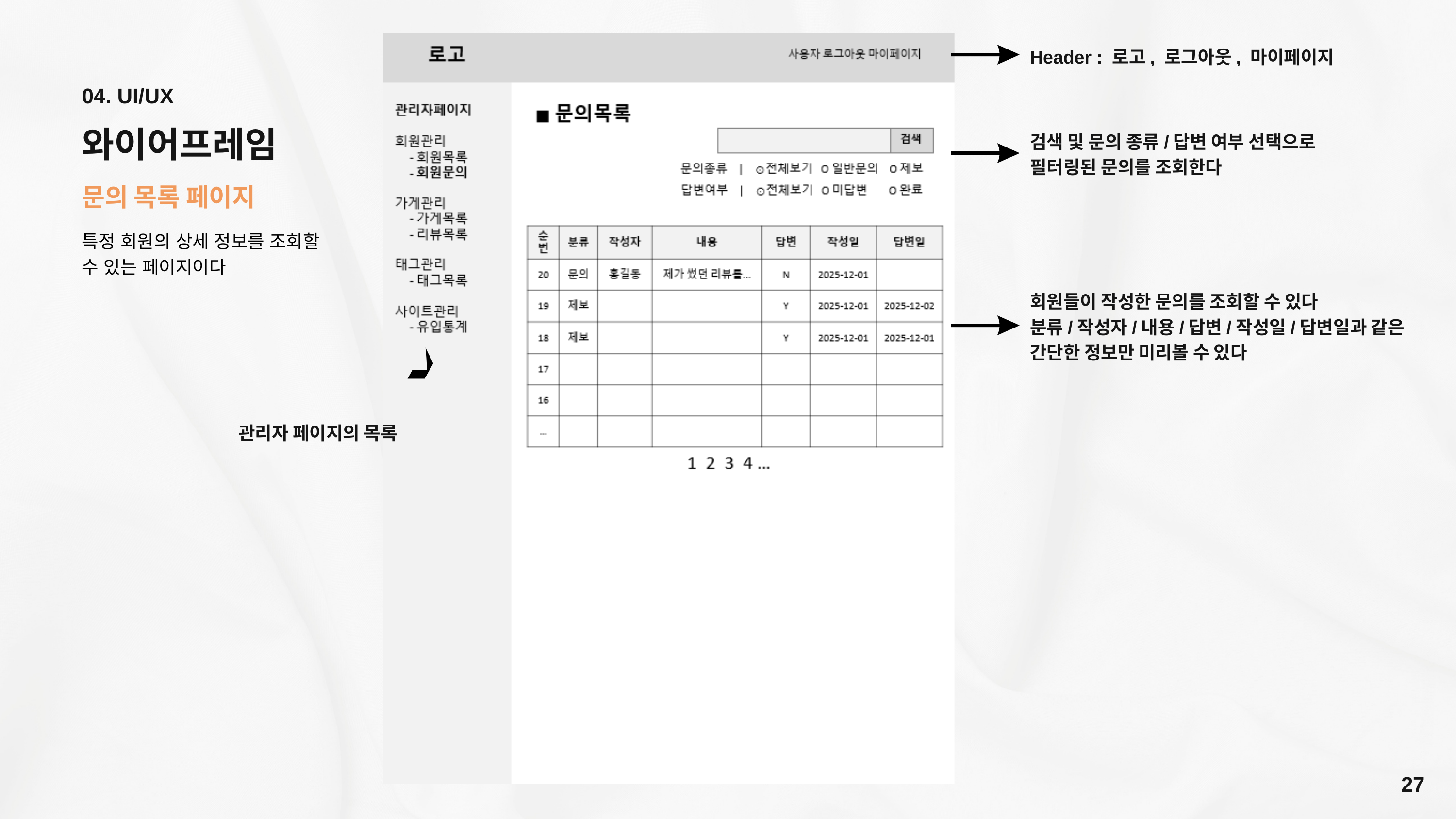

Header : 로고, 로그아웃, 마이페이지

04. UI/UX
와이어프레임
검색 및 문의 종류/답변 여부 선택으로
필터링된 문의를 조회한다

문의 목록 페이지
특정 회원의 상세 정보를 조회할
수 있는 페이지이다
회원들이 작성한 문의를 조회할 수 있다
분류/작성자/내용/답변/작성일/답변일과 같은
간단한 정보만 미리볼 수 있다

관리자 페이지의 목록
27